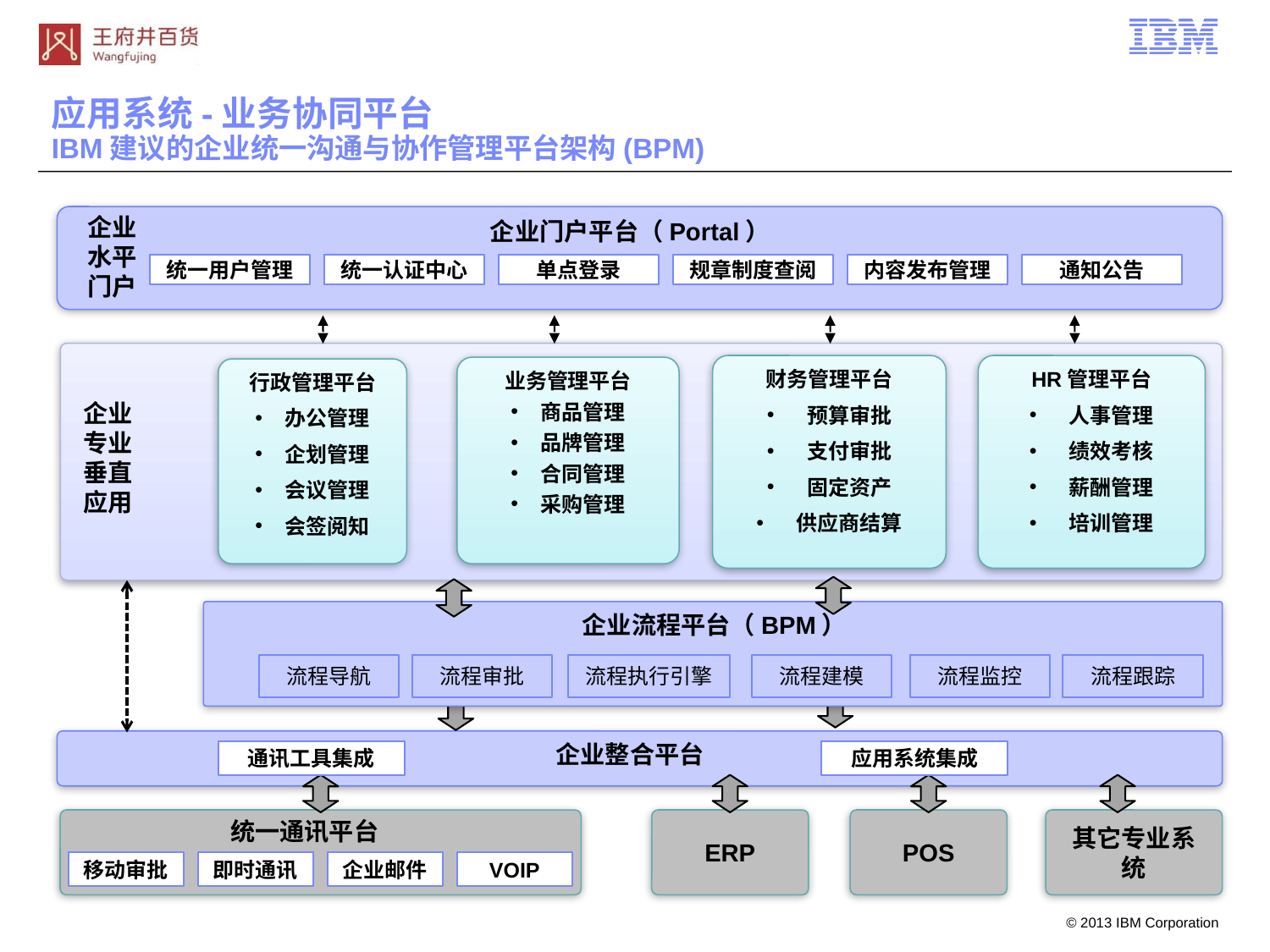

# 应用系统-业务协同平台 IBM建议的企业统一沟通与协作管理平台架构(BPM)
企业
水平
门户

企业门户平台（Portal）
统一用户管理
统一认证中心
单点登录
规章制度查阅
内容发布管理
通知公告

财务管理平台
 预算审批
 支付审批
 固定资产
 供应商结算

HR管理平台
 人事管理
 绩效考核
 薪酬管理
 培训管理

业务管理平台
商品管理
品牌管理
合同管理
采购管理
行政管理平台
办公管理
企划管理
会议管理
会签阅知
企业
专业
垂直
应用

企业流程平台（BPM）
流程建模
流程导航
流程审批
流程执行引擎
流程监控
流程跟踪

企业整合平台
通讯工具集成
应用系统集成

统一通讯平台
ERP
POS
其它专业系统
移动审批
即时通讯
企业邮件
VOIP